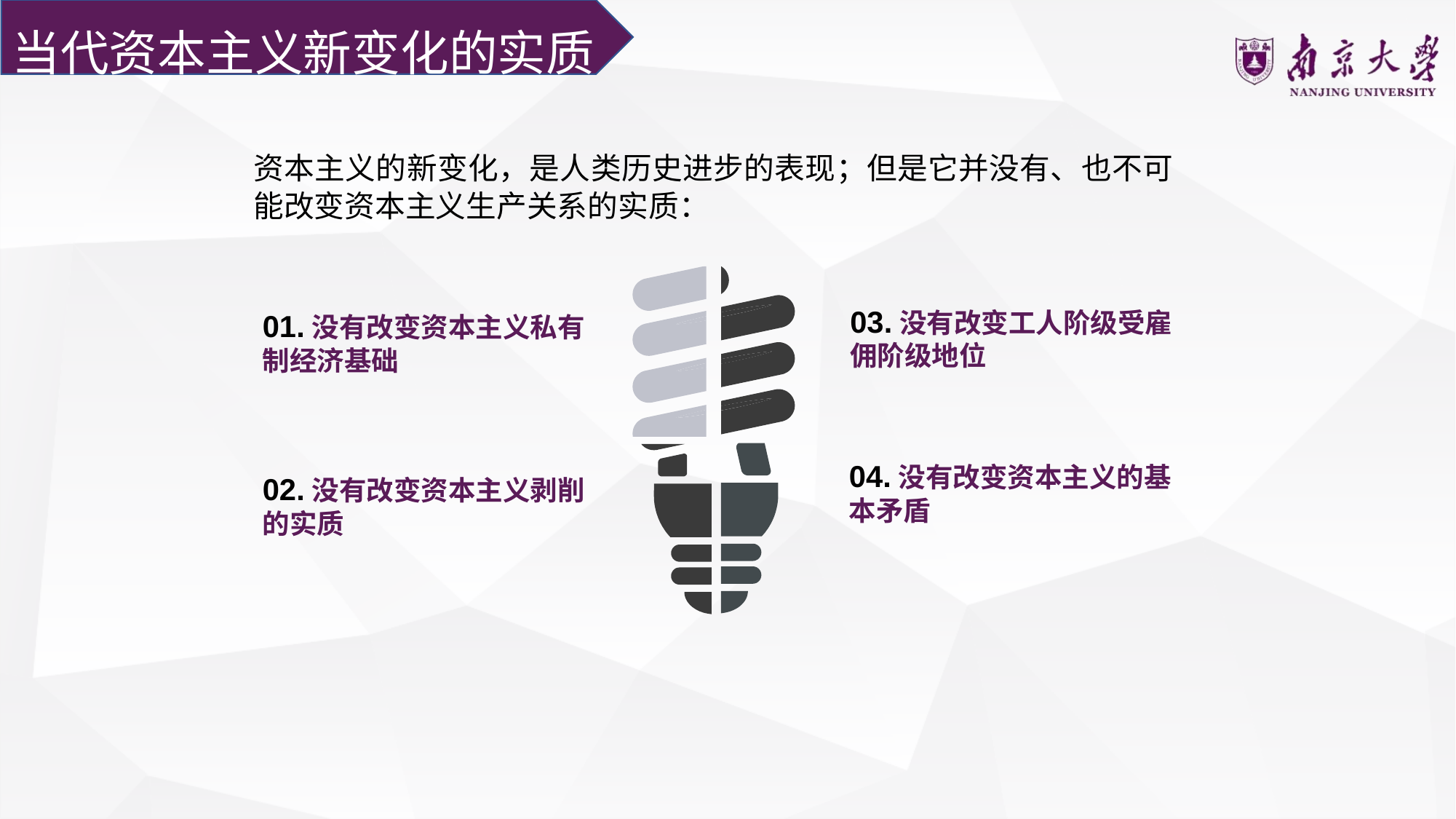

当代资本主义新变化的实质

资本主义的新变化，是人类历史进步的表现；但是它并没有、也不可能改变资本主义生产关系的实质：

03.没有改变工人阶级受雇佣阶级地位
01.没有改变资本主义私有制经济基础

04.没有改变资本主义的基本矛盾
02.没有改变资本主义剥削的实质